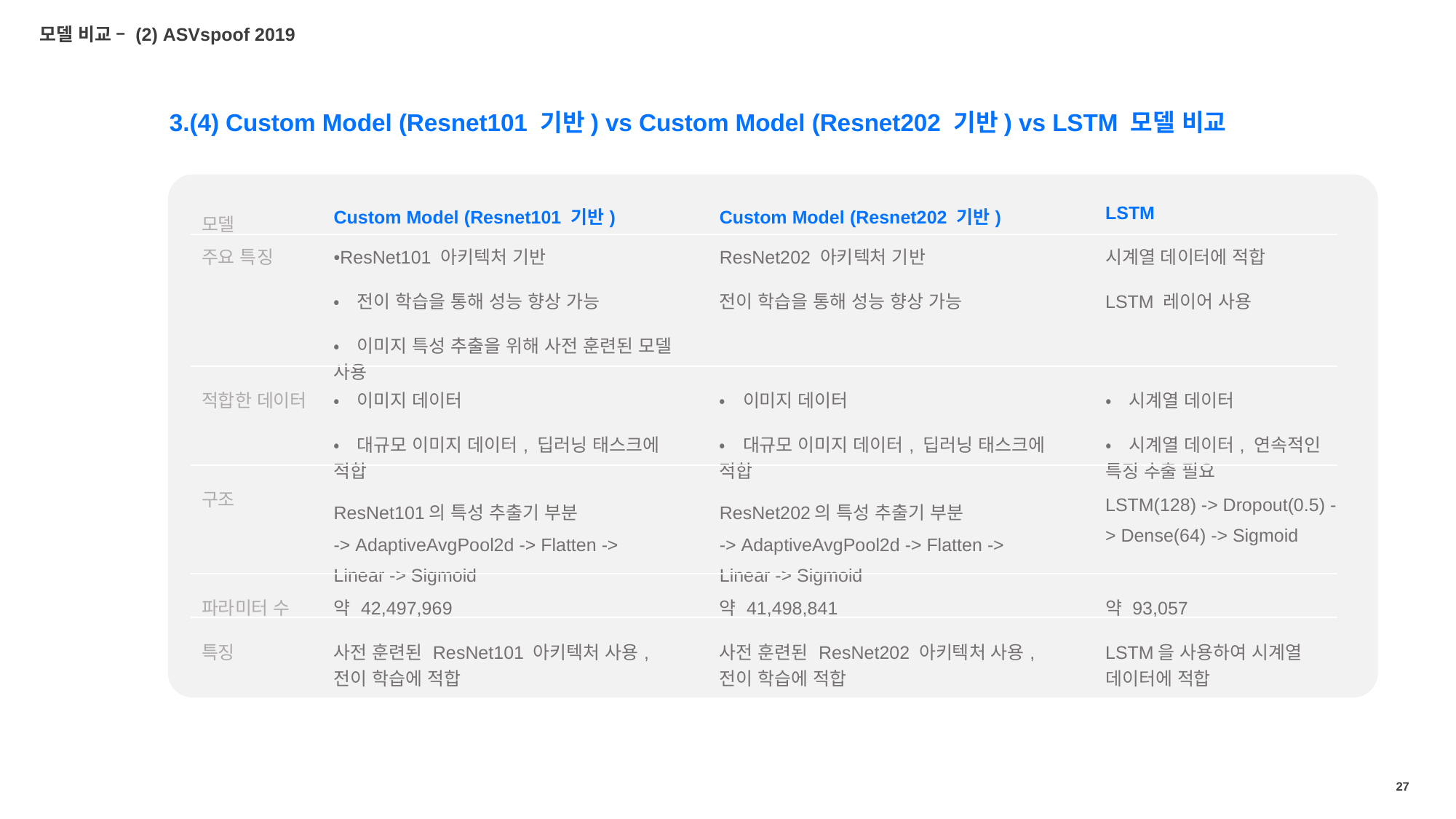

모델 비교 – (2) ASVspoof 2019
3.(4) Custom Model (Resnet101 기반) vs Custom Model (Resnet202 기반) vs LSTM 모델 비교

| 모델 | Custom Model (Resnet101 기반) | Custom Model (Resnet202 기반) | LSTM |
| --- | --- | --- | --- |
| 주요 특징 | •ResNet101 아키텍처 기반 | ResNet202 아키텍처 기반 | 시계열 데이터에 적합 |
|  | •전이 학습을 통해 성능 향상 가능 | 전이 학습을 통해 성능 향상 가능 | LSTM 레이어 사용 |
|  | •이미지 특성 추출을 위해 사전 훈련된 모델 사용 |  |  |
| 적합한 데이터 | •이미지 데이터 | •이미지 데이터 | •시계열 데이터 |
|  | •대규모 이미지 데이터, 딥러닝 태스크에 적합 | •대규모 이미지 데이터, 딥러닝 태스크에 적합 | •시계열 데이터, 연속적인 특징 추출 필요 |
| 구조 | ResNet101의 특성 추출기 부분 -> AdaptiveAvgPool2d -> Flatten -> Linear -> Sigmoid | ResNet202의 특성 추출기 부분 -> AdaptiveAvgPool2d -> Flatten -> Linear -> Sigmoid | LSTM(128) -> Dropout(0.5) -> Dense(64) -> Sigmoid |
| 파라미터 수 | 약 42,497,969 | 약 41,498,841 | 약 93,057 |
| 특징 | 사전 훈련된 ResNet101 아키텍처 사용, 전이 학습에 적합 | 사전 훈련된 ResNet202 아키텍처 사용, 전이 학습에 적합 | LSTM을 사용하여 시계열 데이터에 적합 |